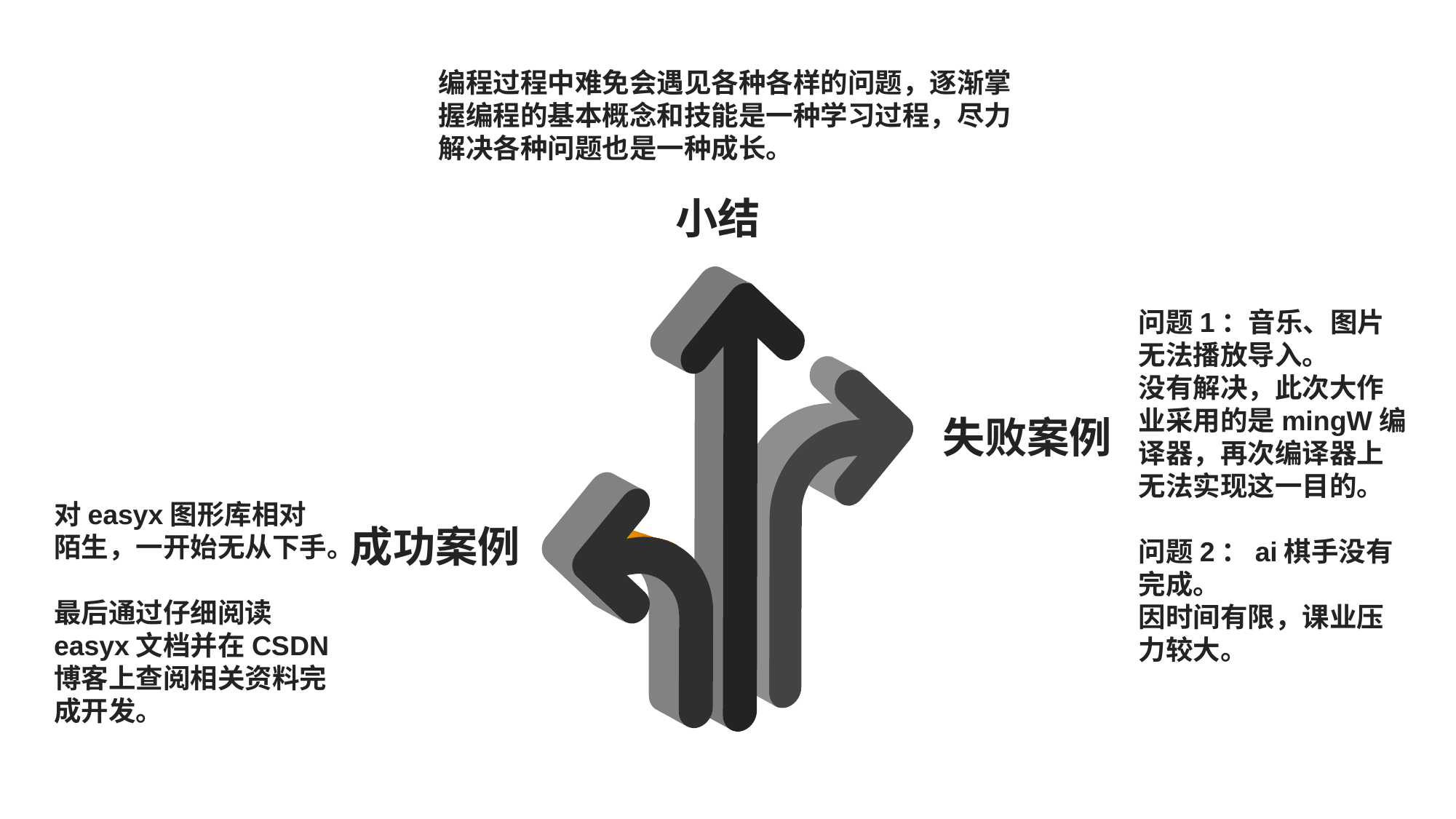

编程过程中难免会遇见各种各样的问题，逐渐掌握编程的基本概念和技能是一种学习过程，尽力解决各种问题也是一种成长。
小结

问题1：音乐、图片无法播放导入。
没有解决，此次大作业采用的是mingW编译器，再次编译器上无法实现这一目的。

问题2：ai棋手没有完成。
因时间有限，课业压力较大。
失败案例
对easyx图形库相对陌生，一开始无从下手。

最后通过仔细阅读easyx文档并在CSDN博客上查阅相关资料完成开发。
成功案例